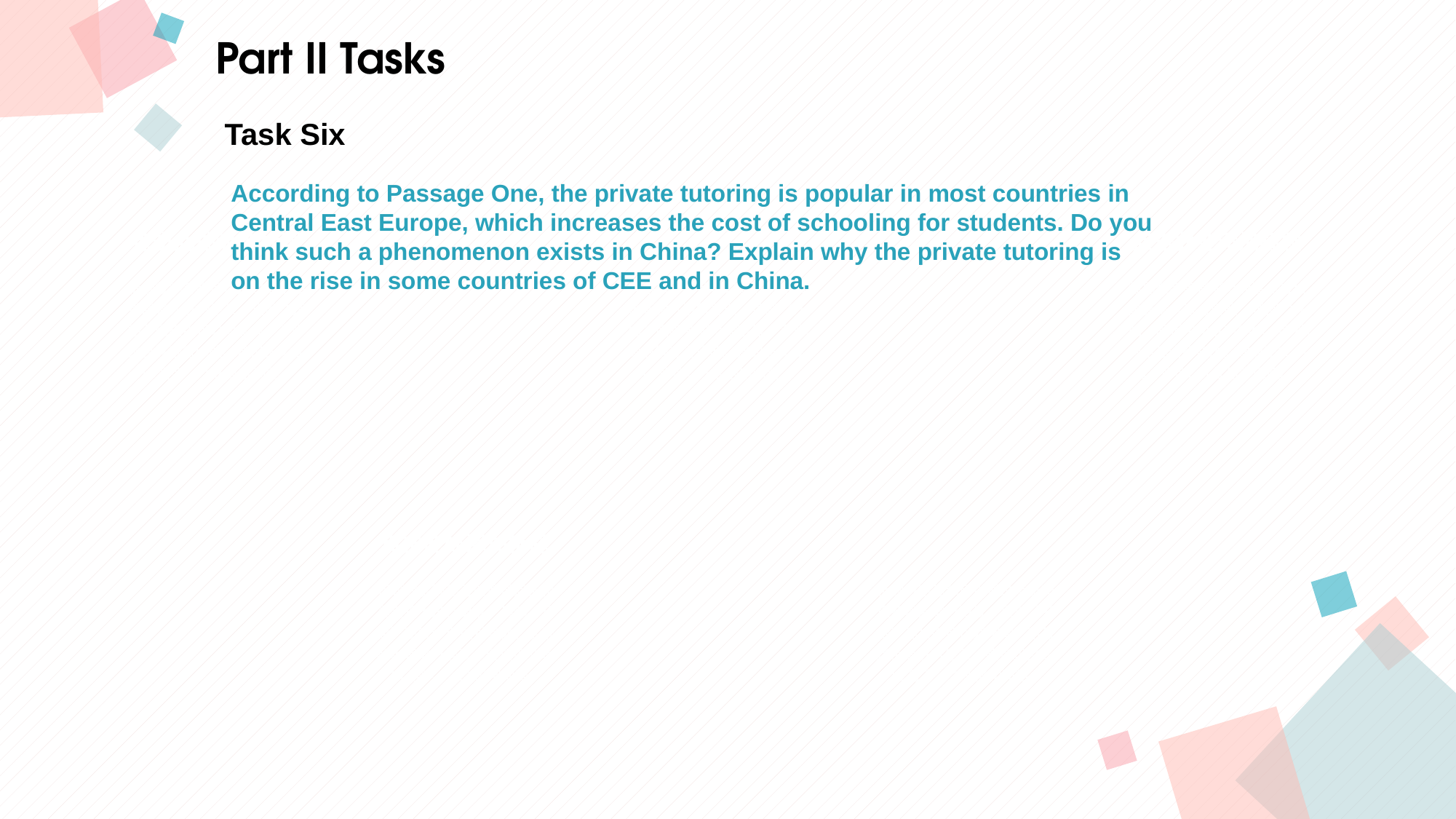

Part II Tasks
Task Six

According to Passage One, the private tutoring is popular in most countries in
Central East Europe, which increases the cost of schooling for students. Do you
think such a phenomenon exists in China? Explain why the private tutoring is
on the rise in some countries of CEE and in China.
点击此处添加标题
点击此处添加标题
标题数字等都可以通过点击和重新输入进行更改，顶部“开始”面板中可以对字体、字号、颜色等进行修改。建议正文8-14号字，1.3倍字间距。
标题数字等都可以通过点击和重新输入进行更改，顶部“开始”面板中可以对字体、字号、颜色等进行修改。建议正文8-14号字，1.3倍字间距。
标题数字等都可以通过点击和重新输入进行更改，顶部“开始”面板中可以对字体、字号、颜色等进行修改。建议正文8-14号字，1.3倍字间距。
点击此处添加标题
标题数字等都可以通过点击和重新输入进行更改，顶部“开始”面板中可以对字体、字号、颜色等进行修改。建议正文8-14号字，1.3倍字间距。
标题数字等都可以通过点击和重新输入进行更改，顶部“开始”面板中可以对字体、字号、颜色等进行修改。建议正文8-14号字，1.3倍字间距。